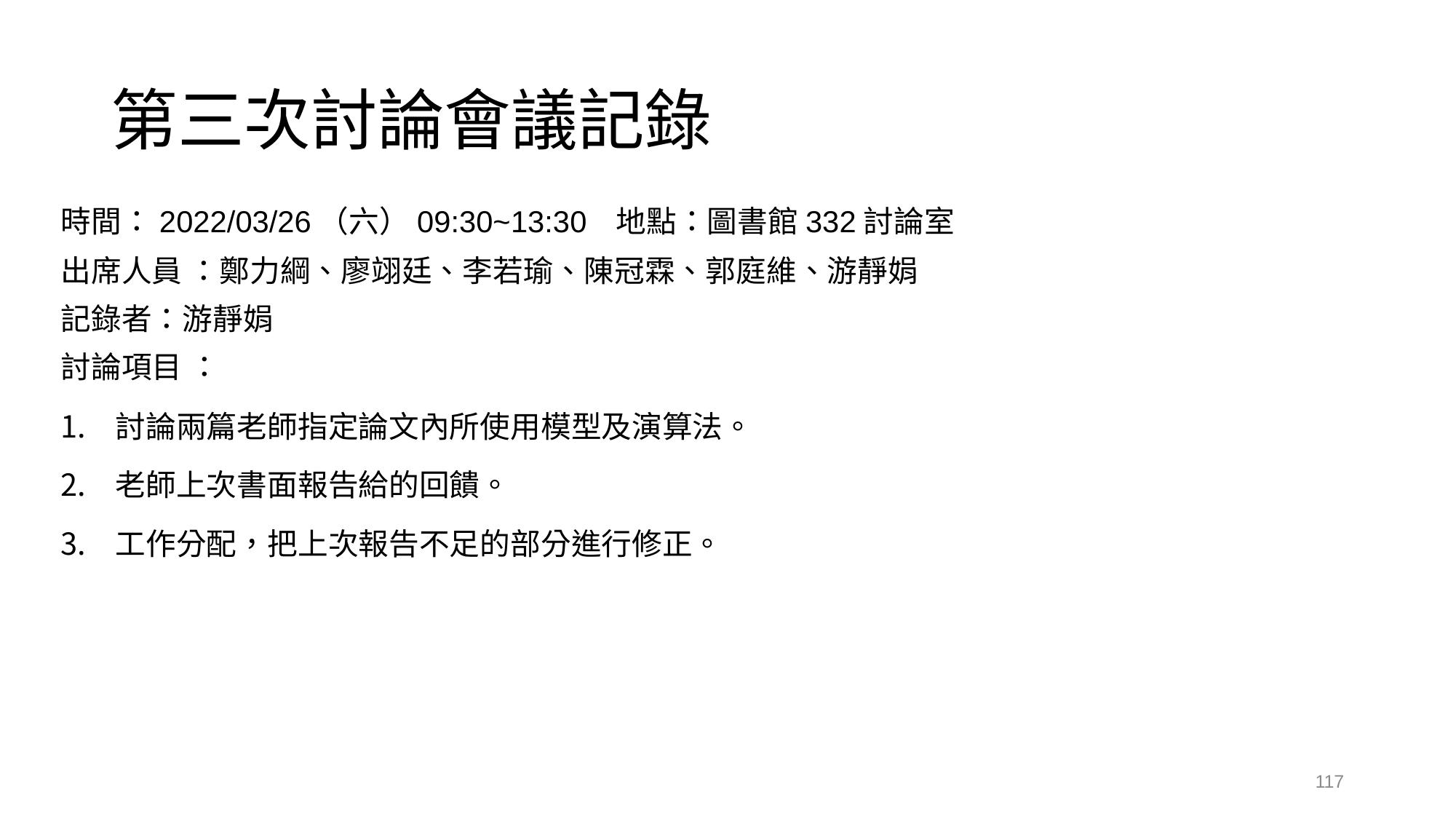

# 第三次討論會議記錄
時間：2022/03/26（六）09:30~13:30  地點：圖書館332討論室
出席人員 ：鄭力綱、廖翊廷、李若瑜、陳冠霖、郭庭維、游靜娟
記錄者：游靜娟
討論項目 ：
討論兩篇老師指定論文內所使用模型及演算法。
老師上次書面報告給的回饋。
工作分配，把上次報告不足的部分進行修正。
117